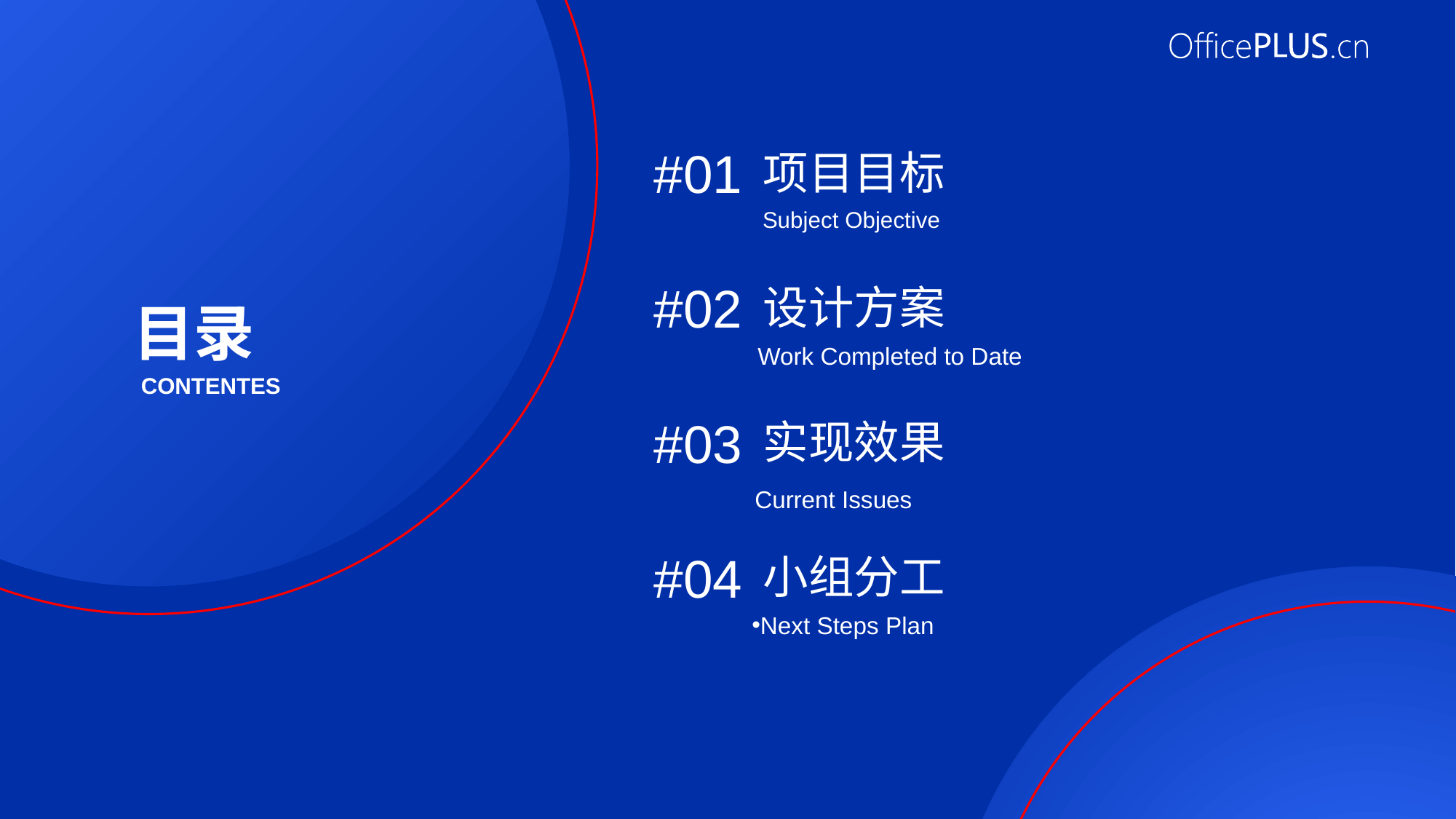

#01
项目目标
Subject Objective
#02
设计方案
Work Completed to Date

#03
实现效果
Current Issues
#04
小组分工

Next Steps Plan